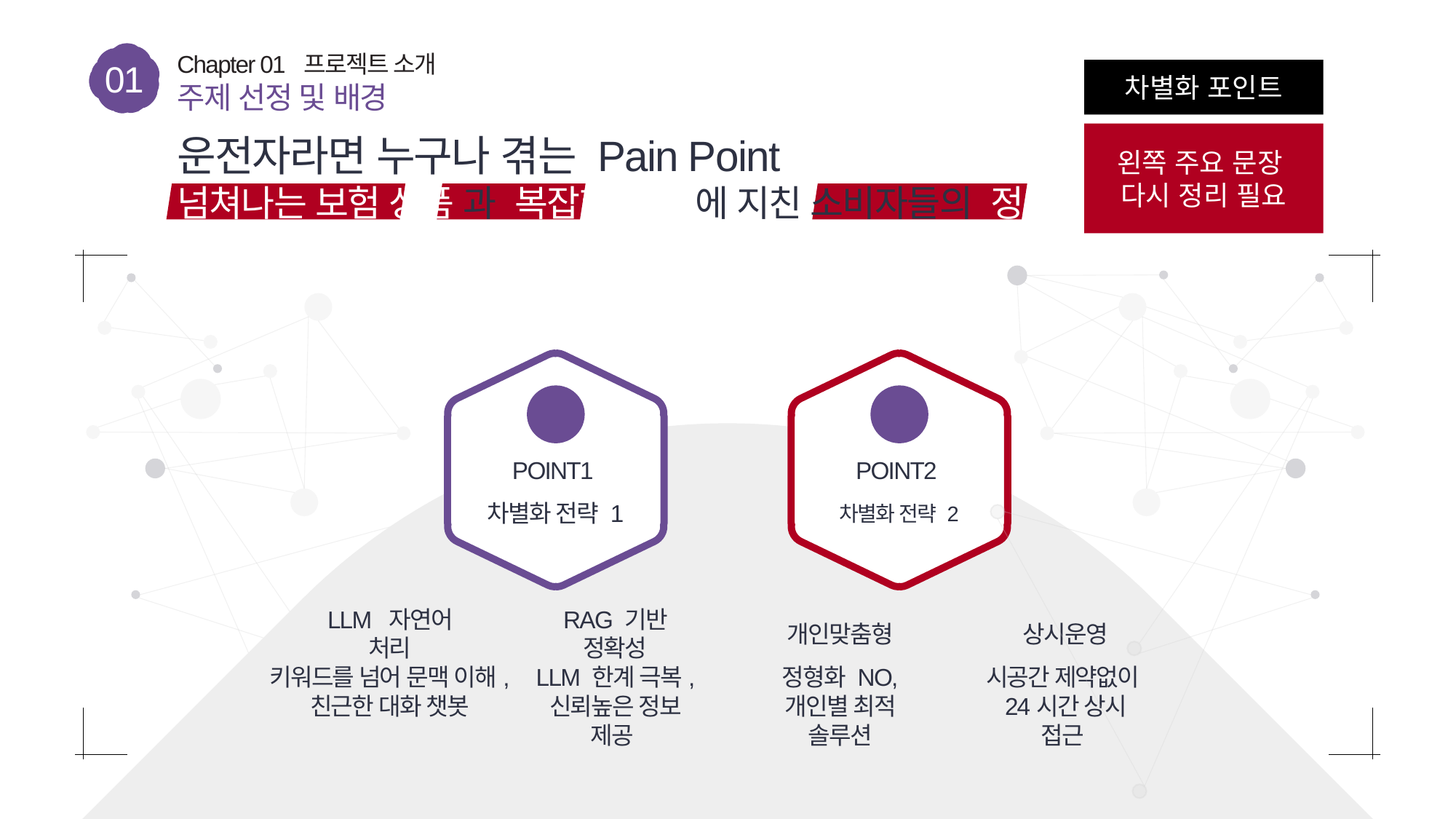

01
Chapter 01  프로젝트 소개
차별화 포인트
주제 선정 및 배경
운전자라면 누구나 겪는 Pain Point
넘쳐나는 보험 상품 과  복잡한 약관 에 지친 소비자들의  정보 과부하 시대!
왼쪽 주요 문장
다시 정리 필요

POINT1
차별화 전략 1

POINT2
차별화 전략 2

LLM  자연어 처리
키워드를 넘어 문맥 이해,
친근한 대화 챗봇
RAG 기반 정확성
LLM 한계 극복,
신뢰높은 정보 제공
개인맞춤형
정형화 NO,
개인별 최적 솔루션
상시운영
시공간 제약없이
24시간 상시 접근